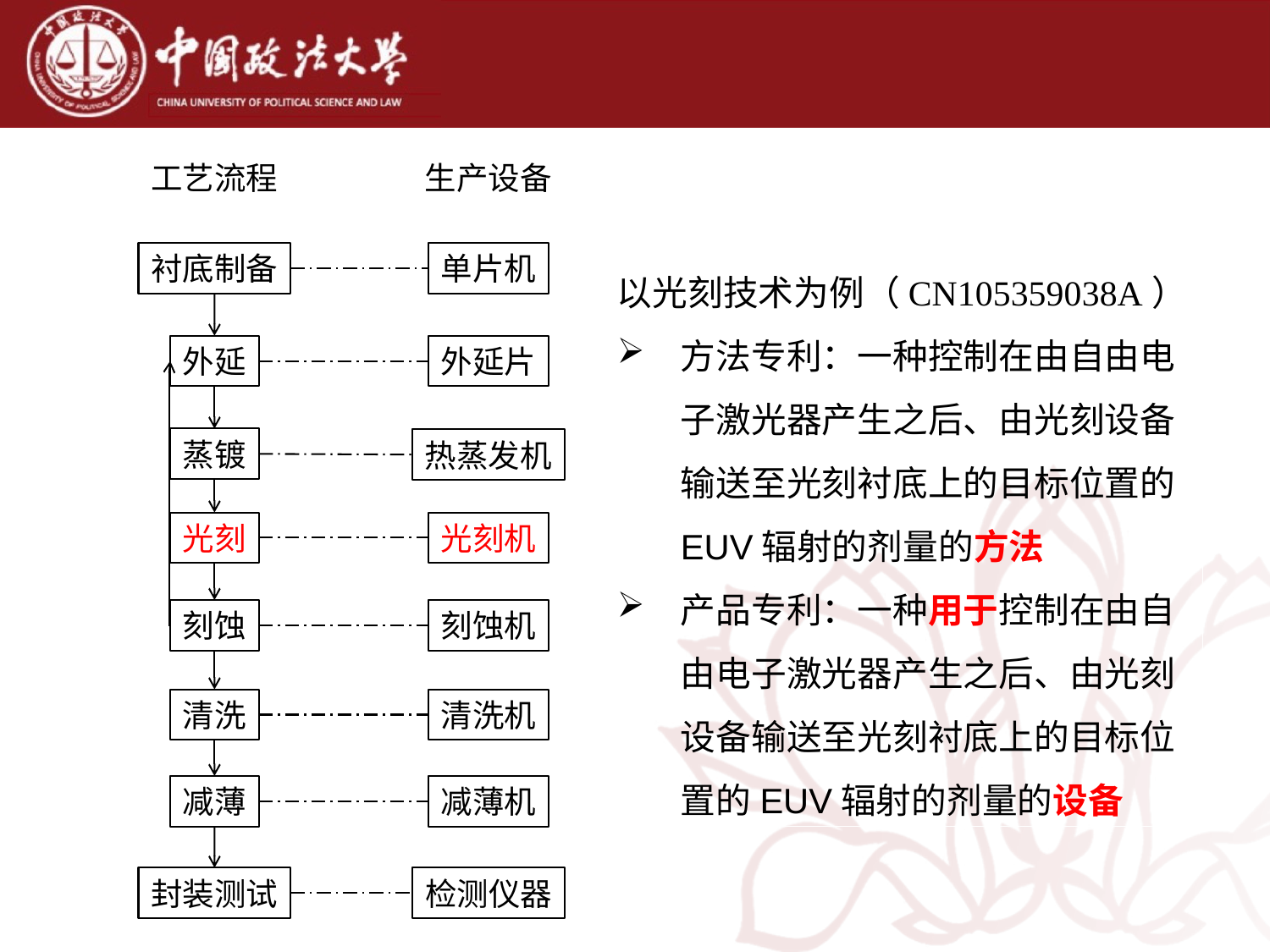

工艺流程
生产设备
以光刻技术为例（CN105359038A）
方法专利：一种控制在由自由电子激光器产生之后、由光刻设备输送至光刻衬底上的目标位置的EUV辐射的剂量的方法
产品专利：一种用于控制在由自由电子激光器产生之后、由光刻设备输送至光刻衬底上的目标位置的EUV辐射的剂量的设备
衬底制备
单片机
外延
外延片
蒸镀
热蒸发机
光刻
光刻机
刻蚀
刻蚀机
清洗
清洗机
减薄
减薄机
封装测试
检测仪器